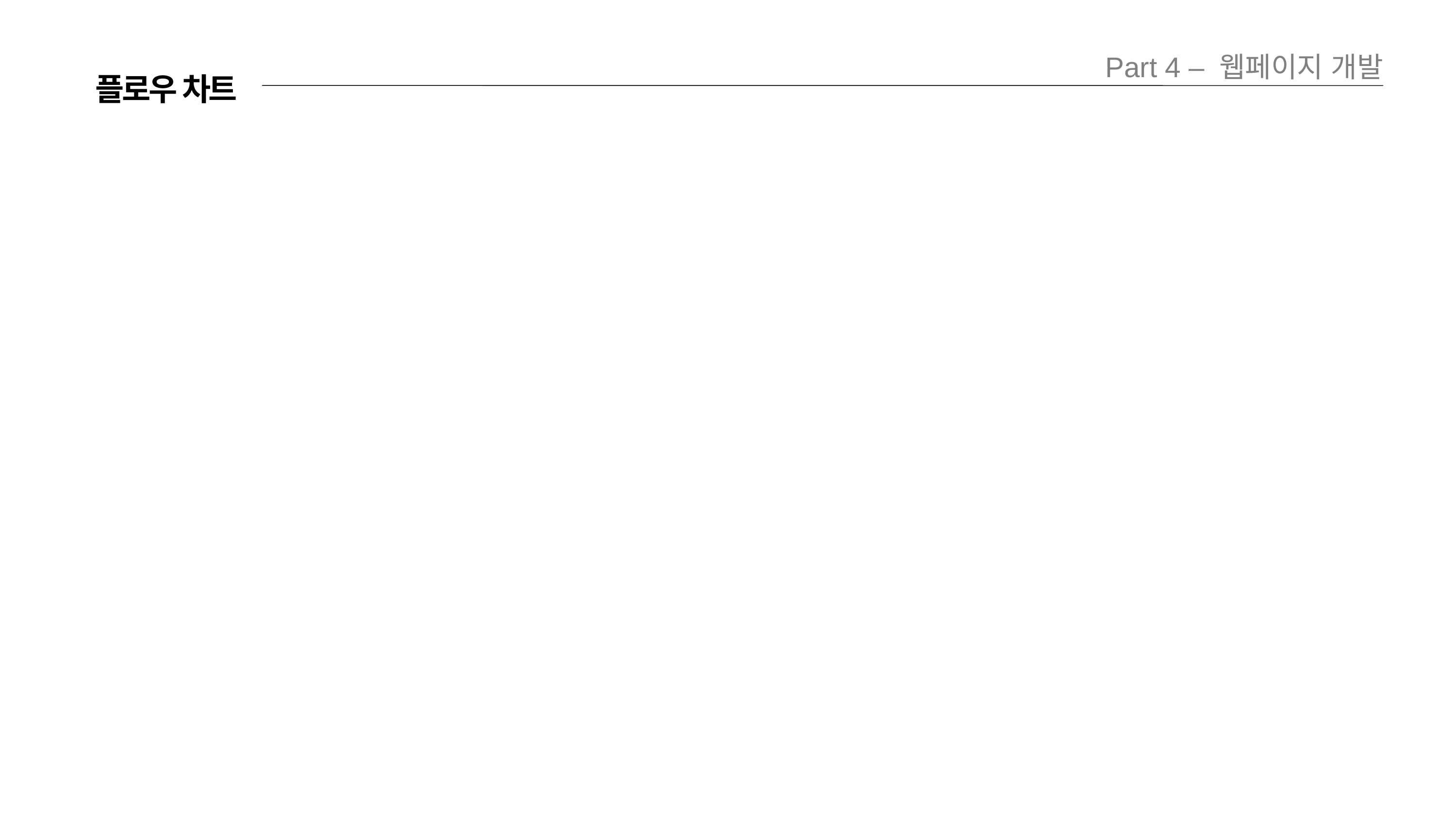

Part 4 – 웹페이지 개발

플로우 차트